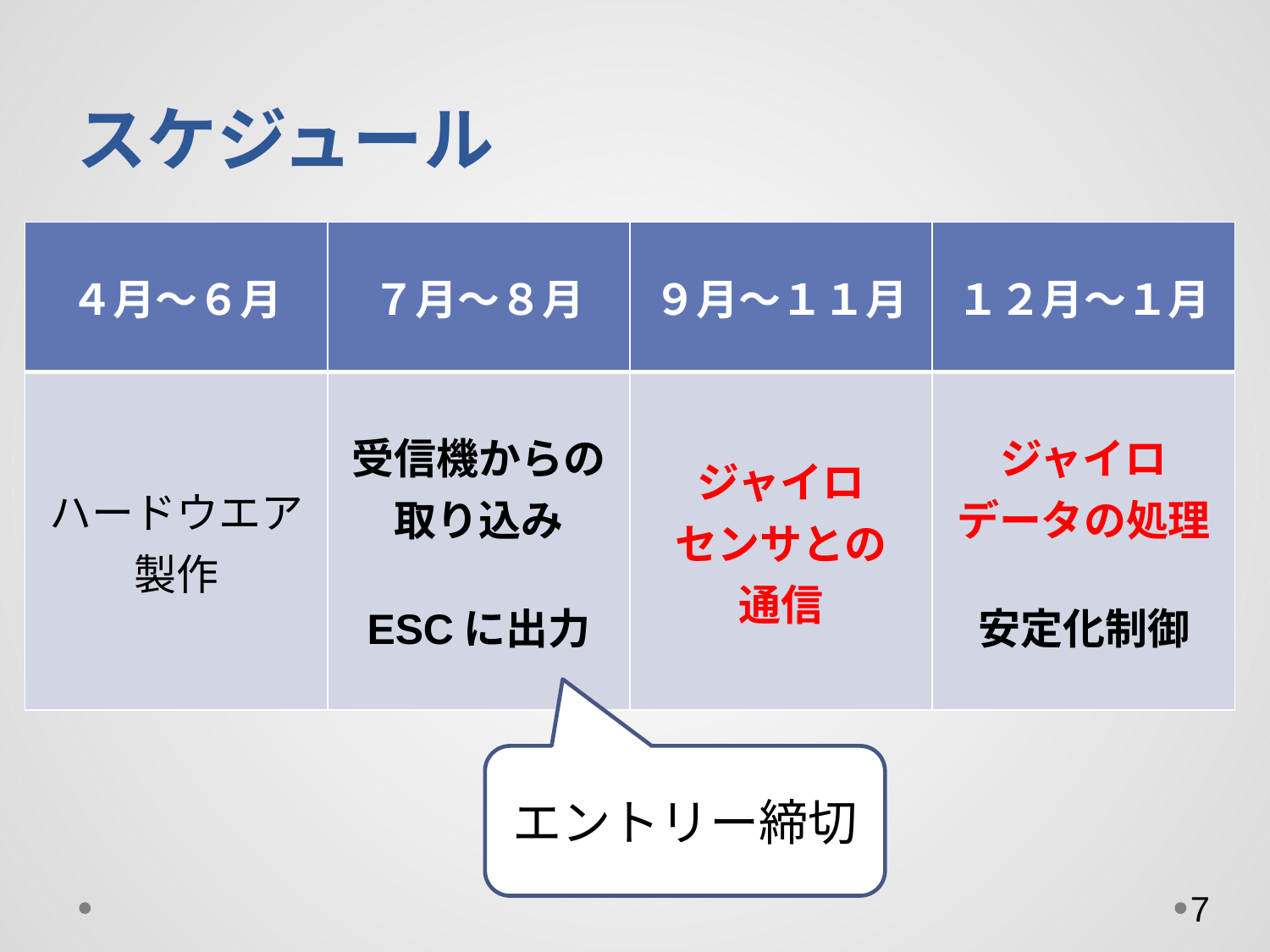

# スケジュール
| ４月～６月 | ７月～８月 | ９月～１１月 | １２月～１月 |
| --- | --- | --- | --- |
| ハードウエア製作 | 受信機からの取り込み ESCに出力 | ジャイロ センサとの 通信 | ジャイロ データの処理 安定化制御 |
エントリー締切
7